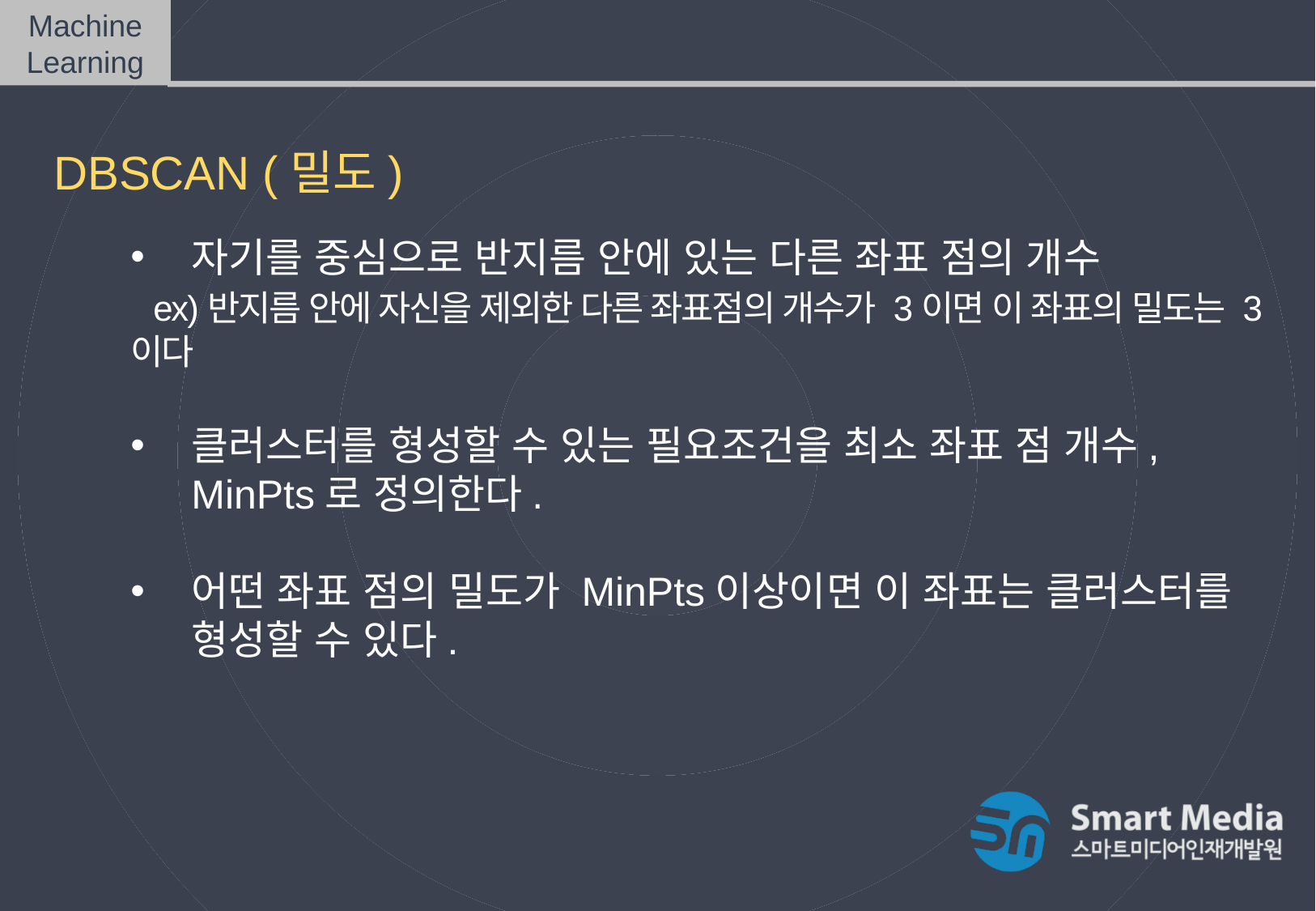

Machine Learning
DBSCAN(density-based spatial clustering of applications with noise)

DBSCAN (밀도)
자기를 중심으로 반지름 안에 있는 다른 좌표 점의 개수
  ex)반지름 안에 자신을 제외한 다른 좌표점의 개수가 3이면 이 좌표의 밀도는 3이다

클러스터를 형성할 수 있는 필요조건을 최소 좌표 점 개수, MinPts로 정의한다.

어떤 좌표 점의 밀도가 MinPts이상이면 이 좌표는 클러스터를 형성할 수 있다.